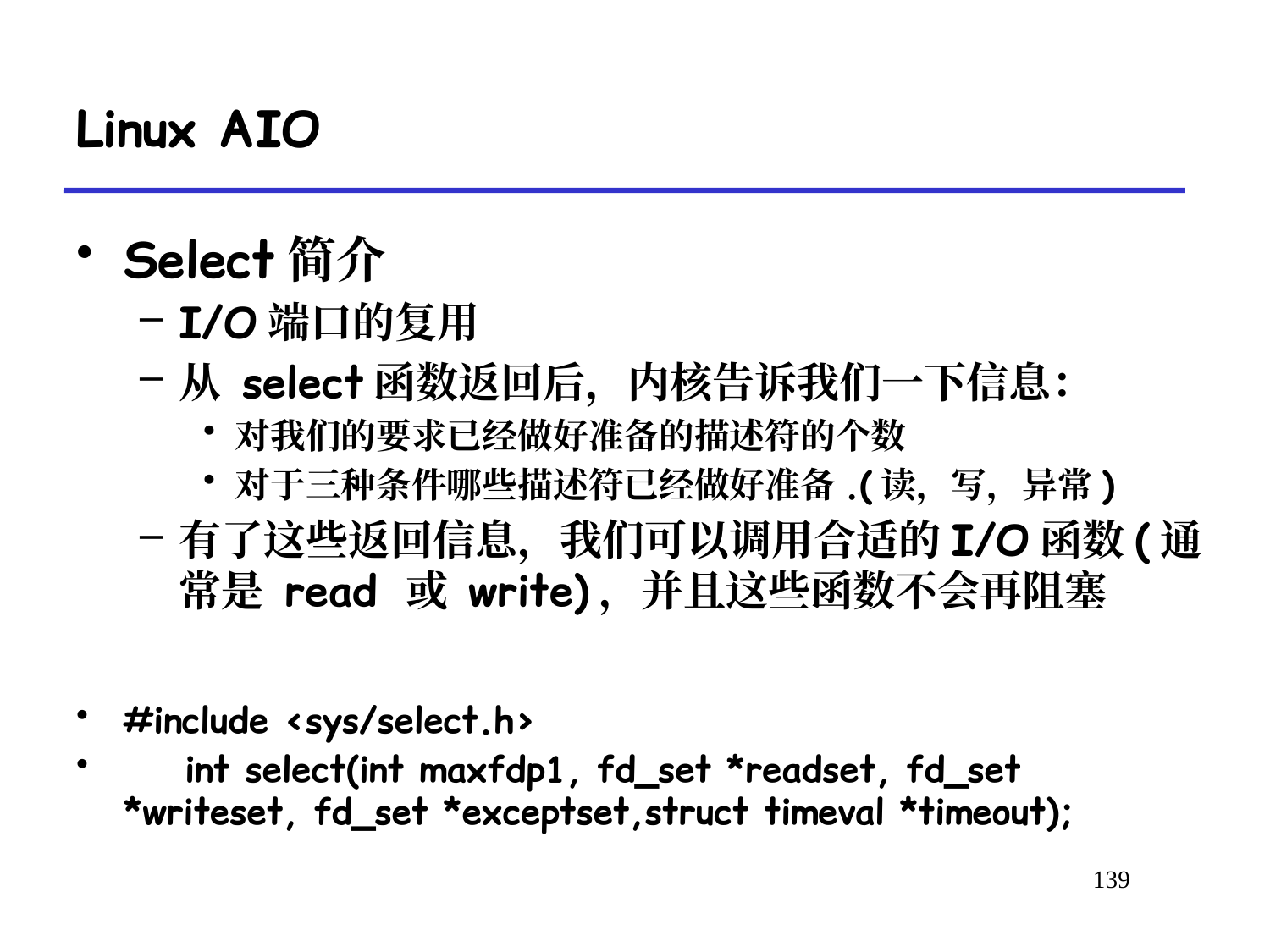

# Linux AIO
Select简介
I/O端口的复用
从 select函数返回后，内核告诉我们一下信息：
对我们的要求已经做好准备的描述符的个数
对于三种条件哪些描述符已经做好准备.(读，写，异常)
有了这些返回信息，我们可以调用合适的I/O函数(通常是 read 或 write)，并且这些函数不会再阻塞

#include <sys/select.h>
    int select(int maxfdp1, fd_set *readset, fd_set *writeset, fd_set *exceptset,struct timeval *timeout);

139